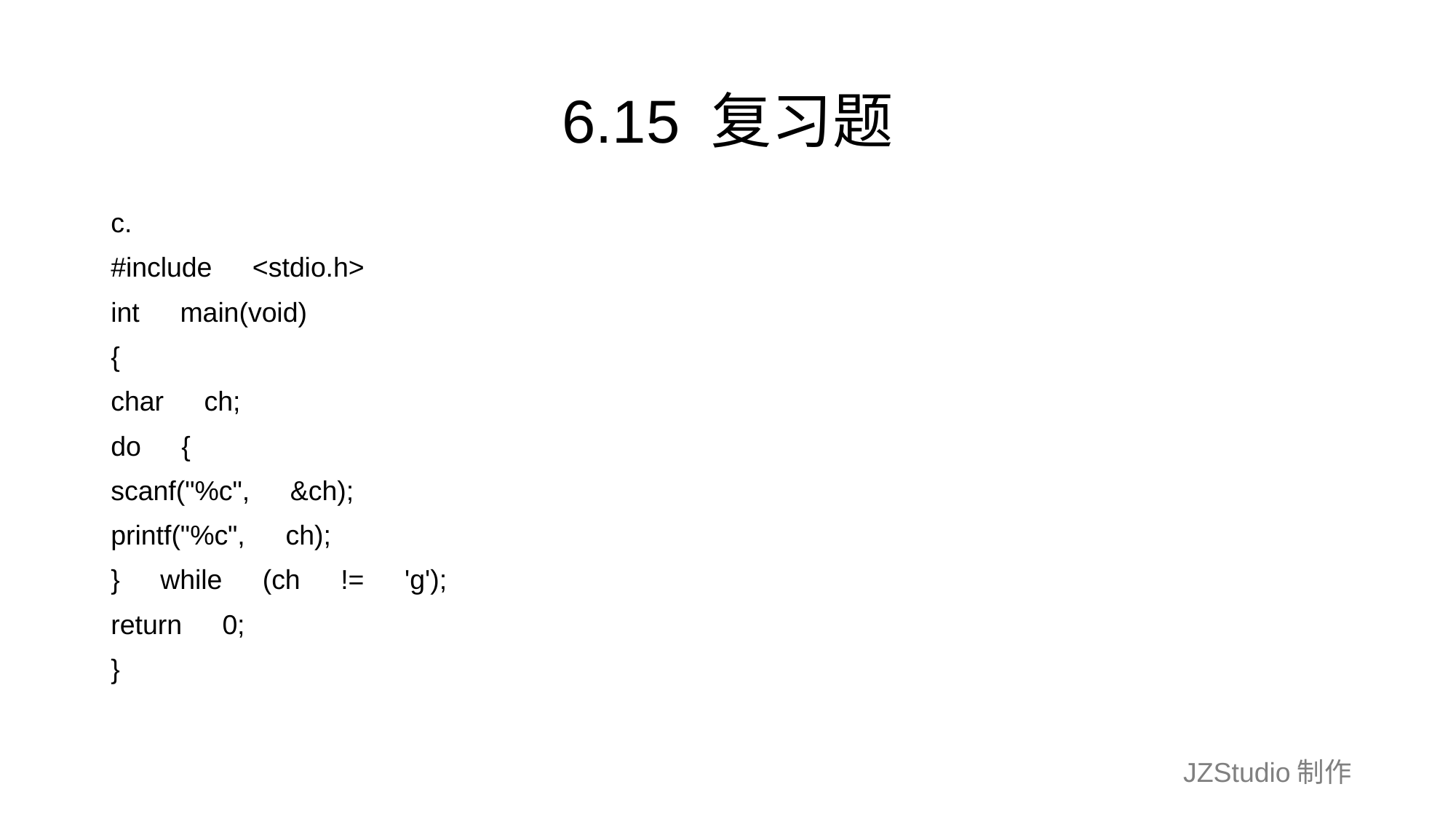

# 6.15 复习题
c.
#include　<stdio.h>
int　main(void)
{
char　ch;
do　{
scanf("%c",　&ch);
printf("%c",　ch);
}　while　(ch　!=　'g');
return　0;
}